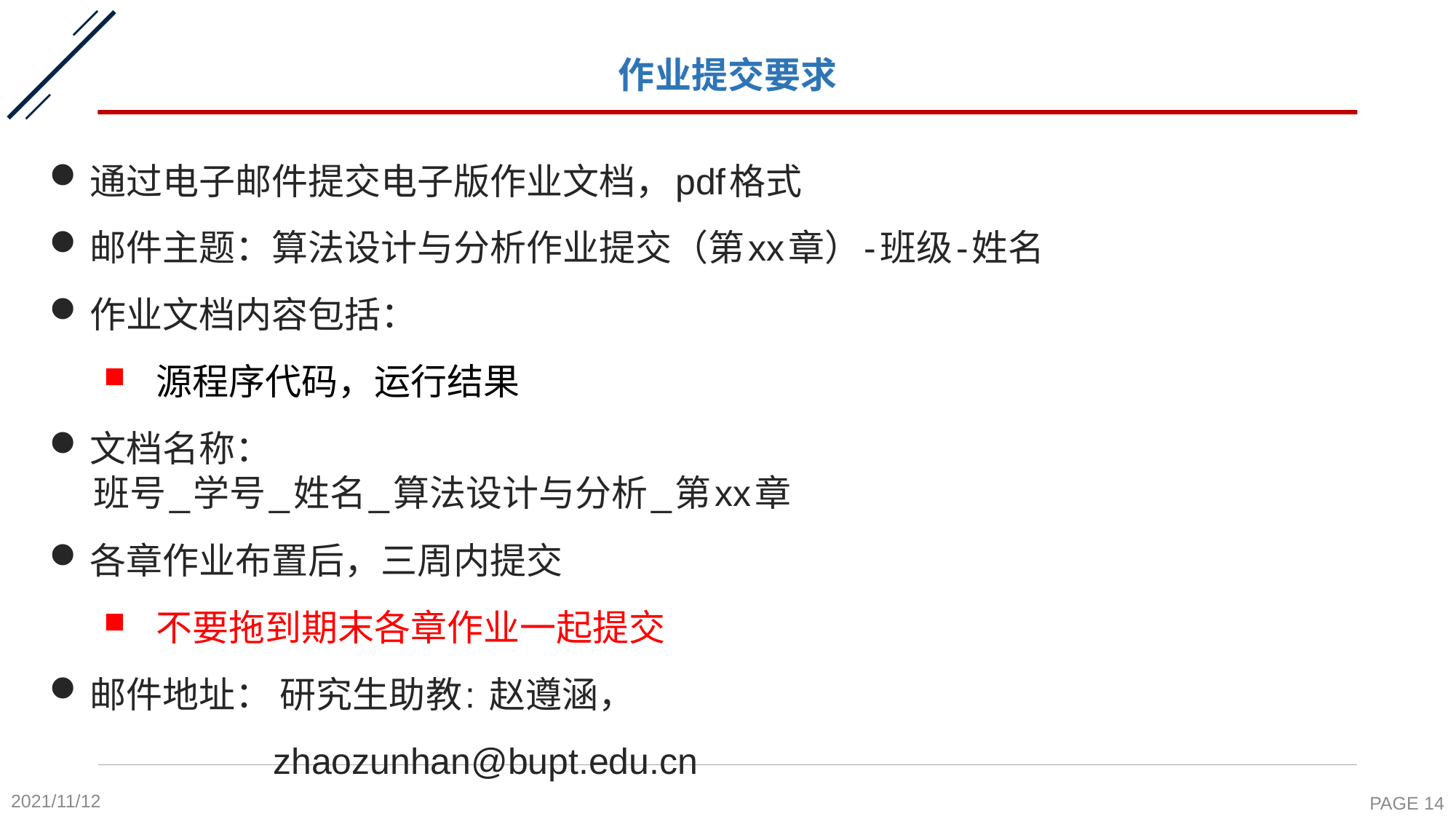

# 作业提交要求
通过电子邮件提交电子版作业文档，pdf格式
邮件主题：算法设计与分析作业提交（第xx章）-班级-姓名
作业文档内容包括：
 源程序代码，运行结果
文档名称：
     班号_学号_姓名_算法设计与分析_第xx章
各章作业布置后，三周内提交
 不要拖到期末各章作业一起提交
邮件地址： 研究生助教: 赵遵涵，
                      zhaozunhan@bupt.edu.cn

2021/11/12
PAGE 14